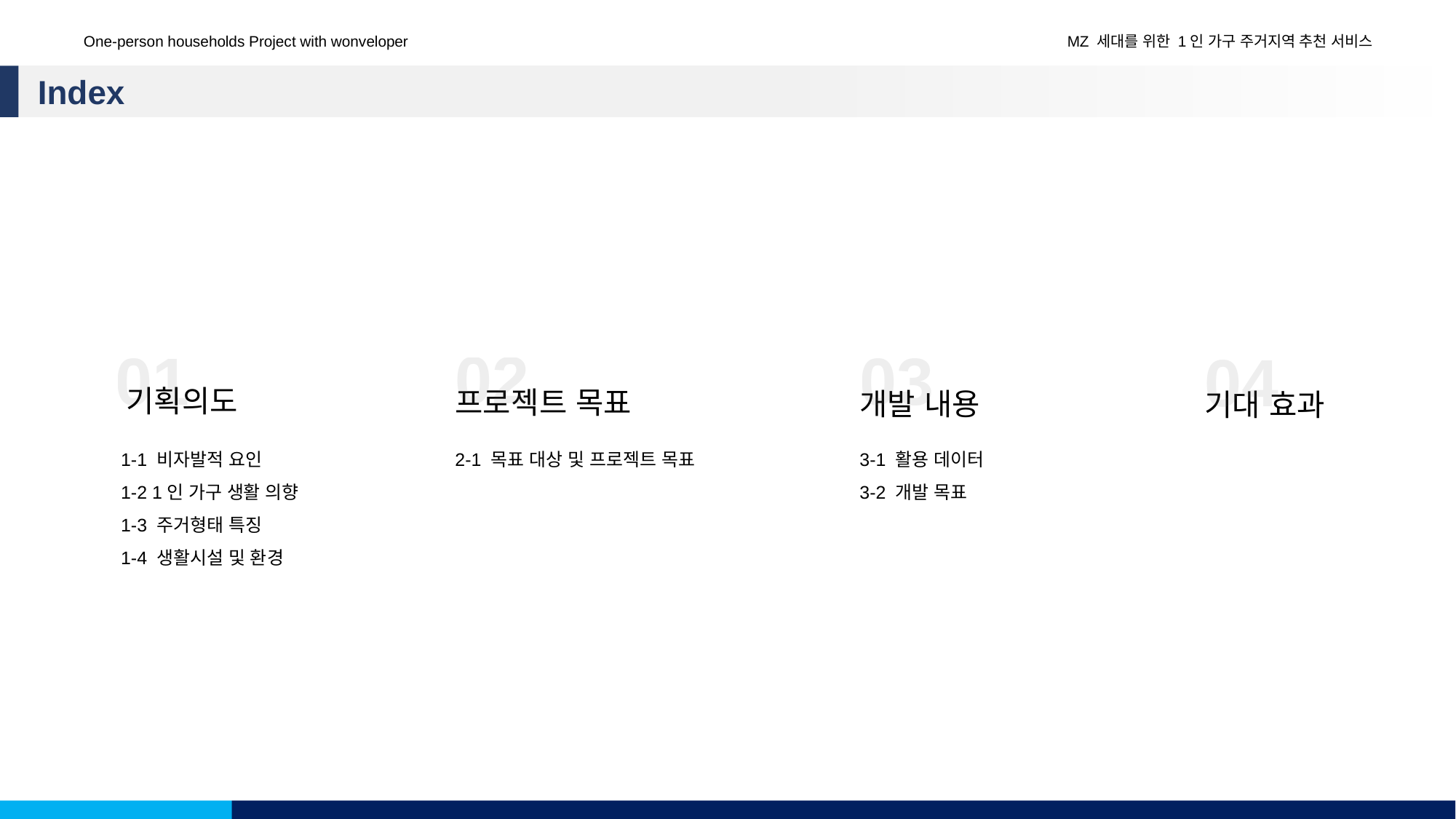

One-person households Project with wonveloper
MZ 세대를 위한 1인 가구 주거지역 추천 서비스

Index
02
프로젝트 목표
01
기획의도
03
개발 내용
04
기대 효과
1-1 비자발적 요인
1-2 1인 가구 생활 의향
1-3 주거형태 특징
1-4 생활시설 및 환경
2-1 목표 대상 및 프로젝트 목표
3-1 활용 데이터
3-2 개발 목표